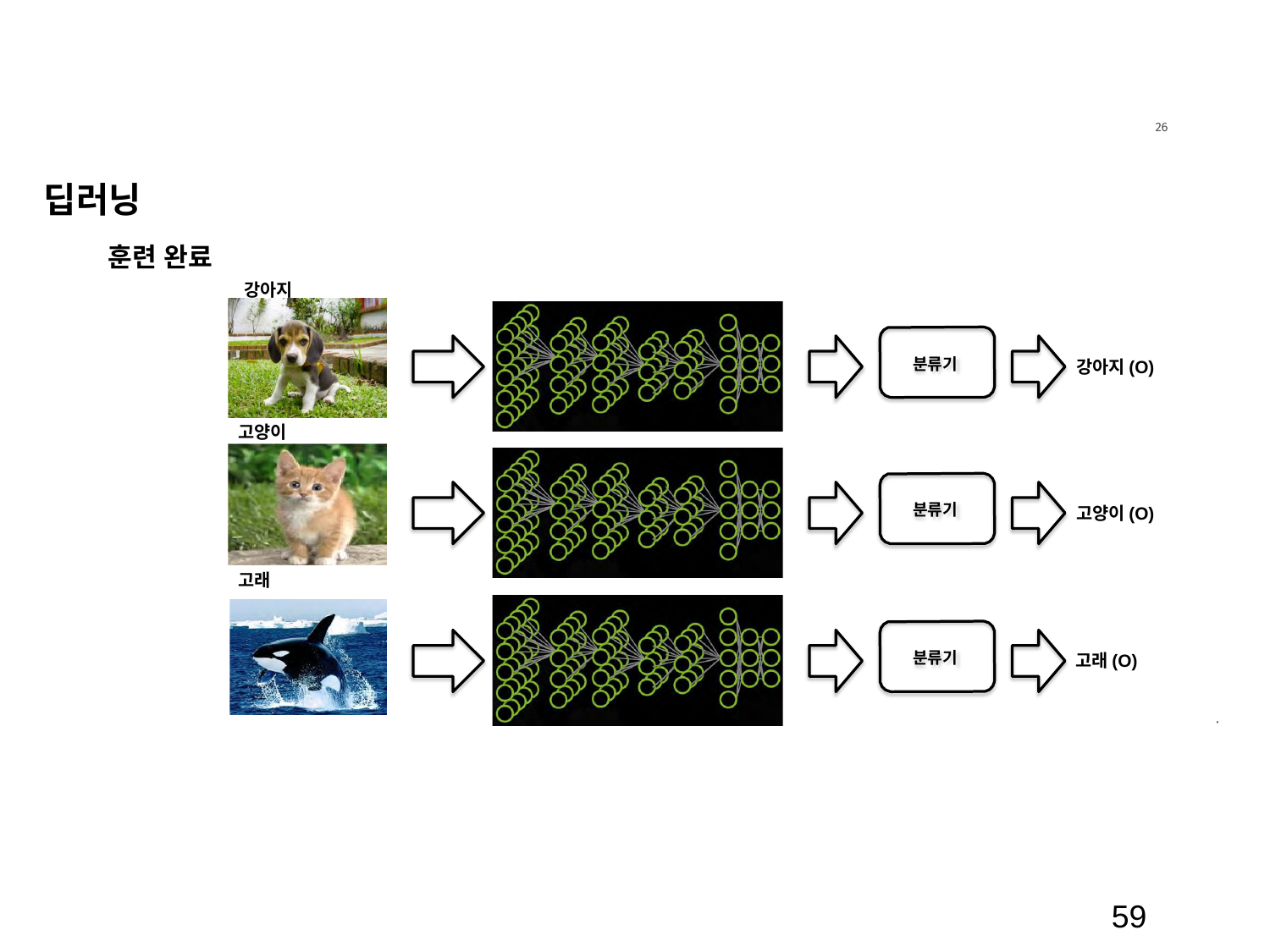

26
딥러닝
훈련 완료
강아지

분류기
강아지(O)
고양이

분류기
고양이(O)
고래

분류기
고래(O)